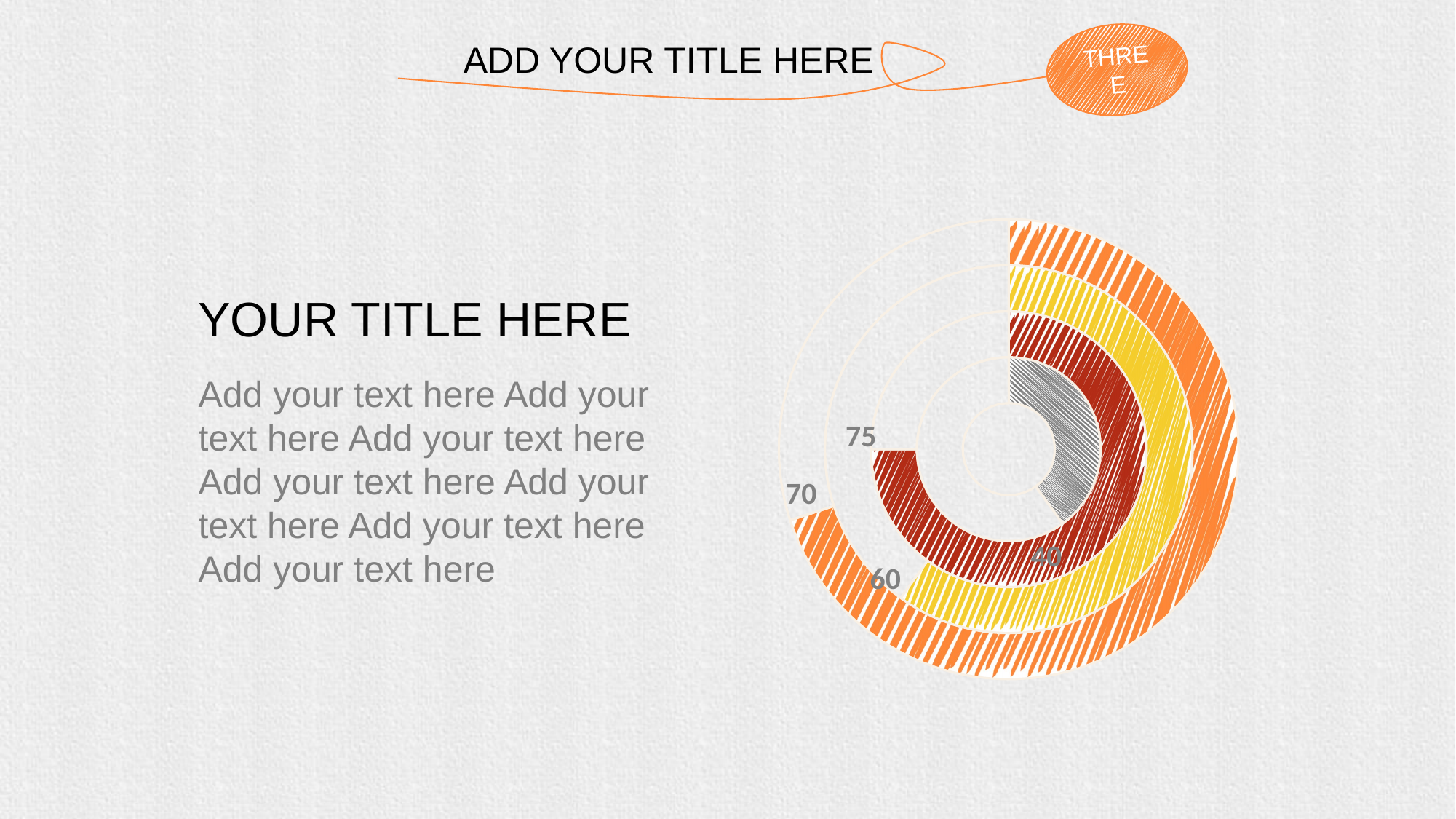

THREE

ADD YOUR TITLE HERE

### Chart

| Category | 판매 | 열1 | 열2 | 열3 |
|---|---|---|---|---|
| 1분기 | 40.0 | 75.0 | 60.0 | 70.0 |
| 2분기 | 60.0 | 25.0 | 40.0 | 30.0 |
YOUR TITLE HERE
Add your text here Add your text here Add your text here Add your text here Add your text here Add your text here Add your text here
75
70
40
60